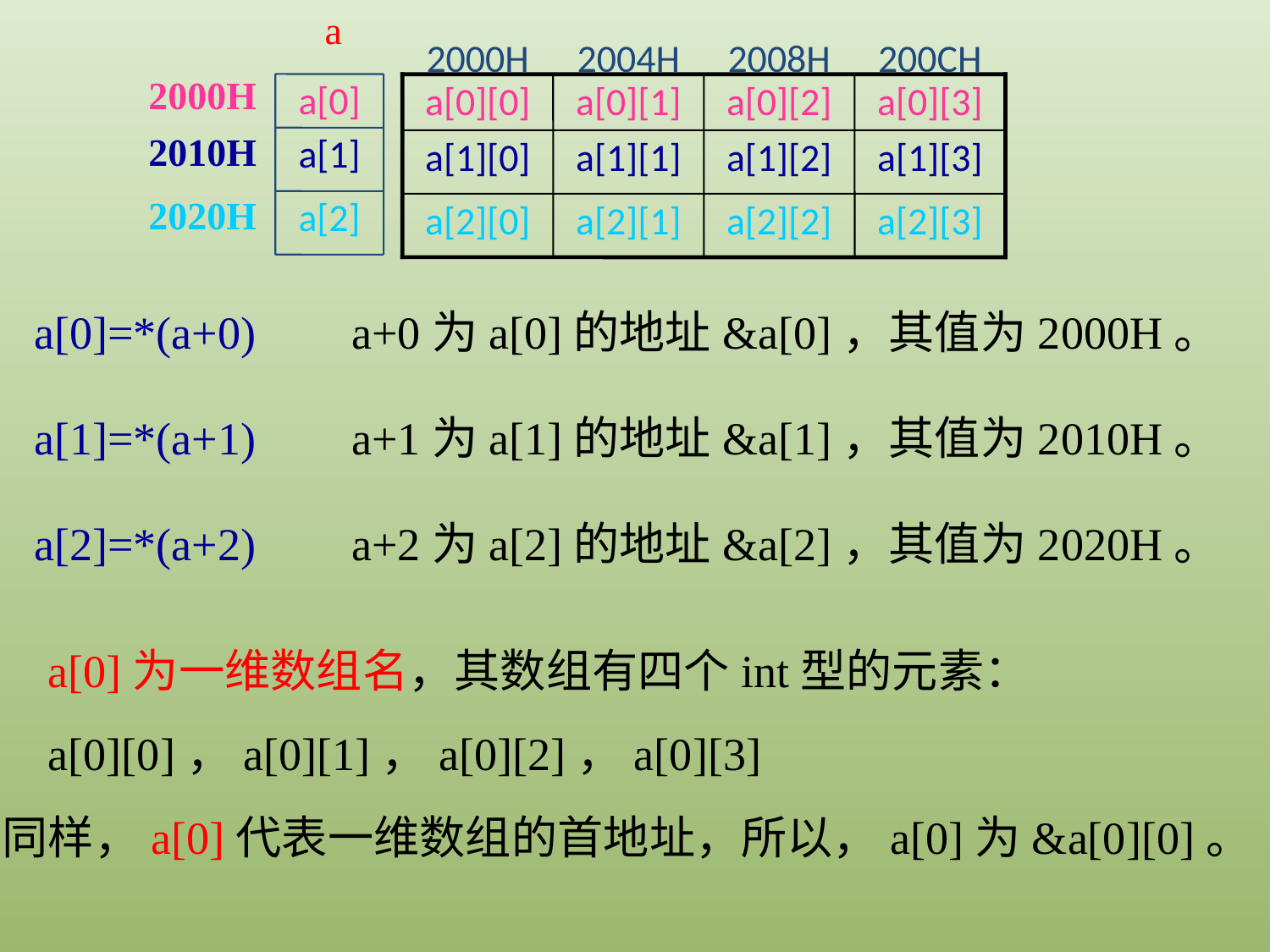

a
a[0]

a[1]

a[2]

2000H

2004H

2008H

200CH

a[0][0]

a[0][1]

a[0][2]

a[0][3]

a[1][0]

a[1][1]
a[1][2]
a[1][3]
a[2][0]

a[2][1]
a[2][2]
a[2][3]

| 2000H |
| --- |
| 2010H |
| 2020H |
a[0]=*(a+0)
a+0为a[0]的地址&a[0]，其值为2000H。
a[1]=*(a+1)
a+1为a[1]的地址&a[1]，其值为2010H。
a[2]=*(a+2)
a+2为a[2]的地址&a[2]，其值为2020H。
    a[0]为一维数组名，其数组有四个int型的元素：
    a[0][0]，a[0][1]，a[0][2]，a[0][3]
同样，a[0]代表一维数组的首地址，所以，a[0]为&a[0][0]。
459